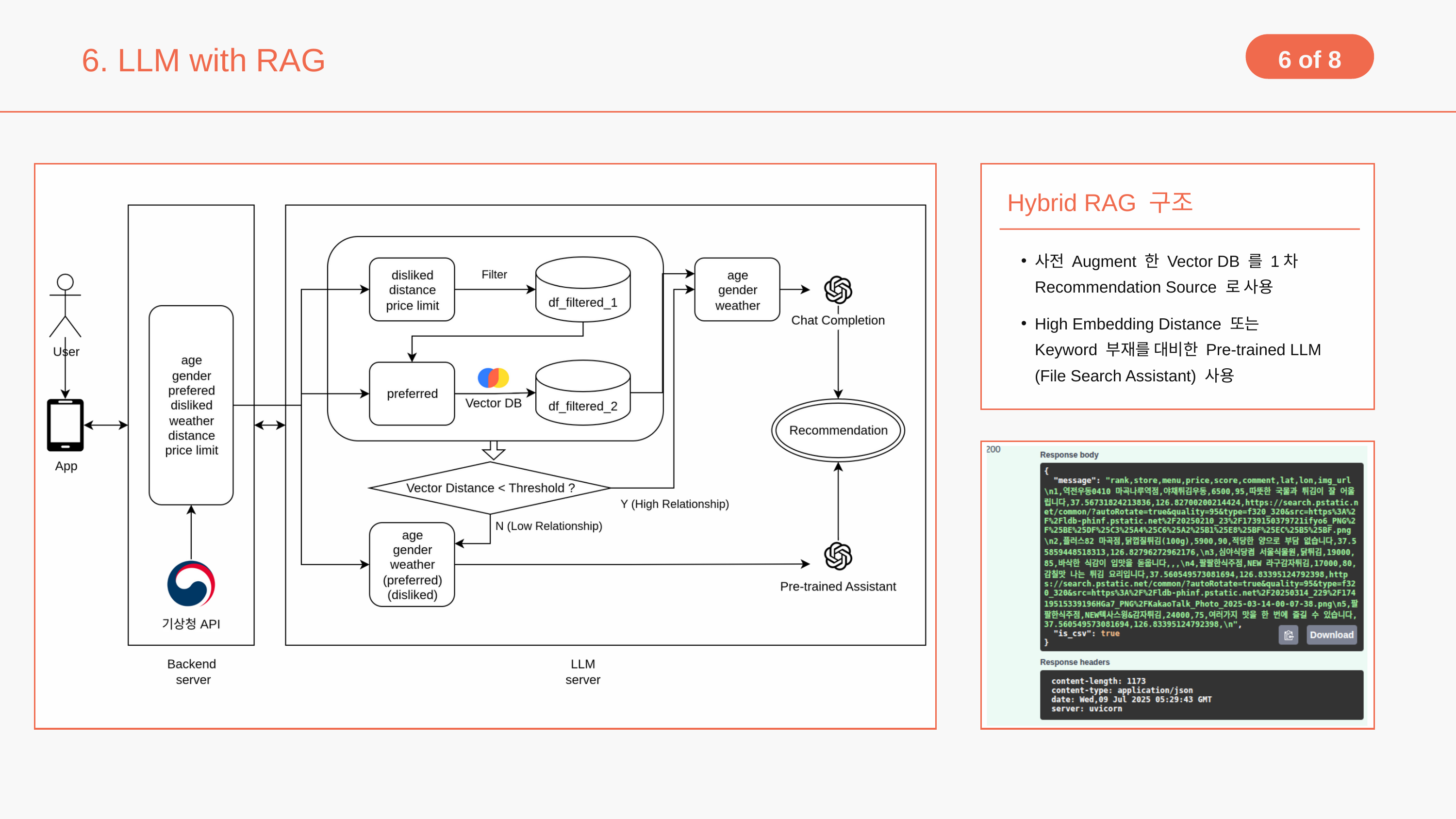

6. LLM with RAG

6 of 8

Hybrid RAG 구조

사전 Augment 한 Vector DB 를 1차 Recommendation Source 로 사용
High Embedding Distance 또는 Keyword 부재를 대비한 Pre-trained LLM (File Search Assistant) 사용